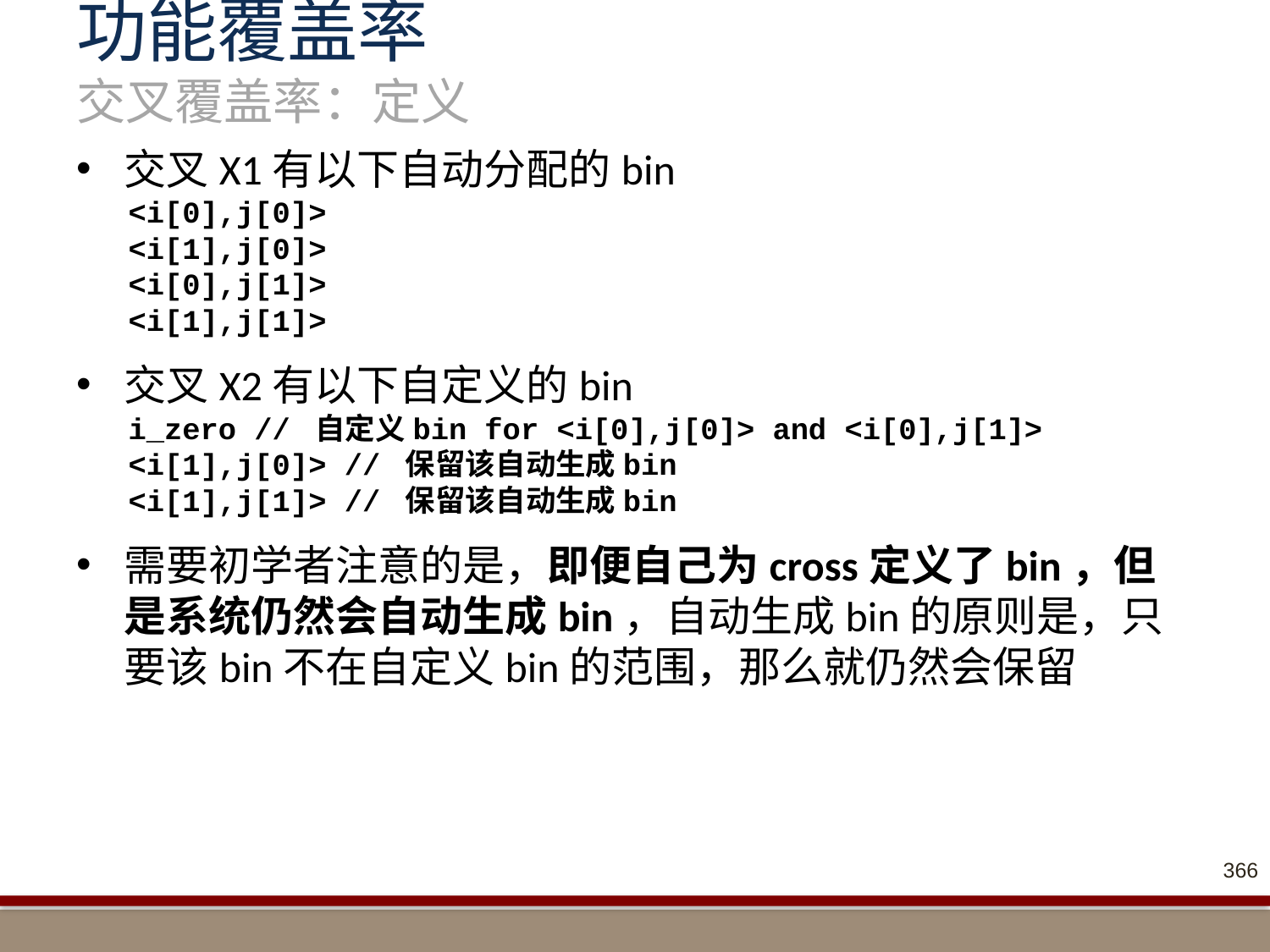

# 功能覆盖率 交叉覆盖率：定义
交叉X1有以下自动分配的bin
<i[0],j[0]>
<i[1],j[0]>
<i[0],j[1]>
<i[1],j[1]>
交叉X2有以下自定义的bin
i_zero // 自定义bin for <i[0],j[0]> and <i[0],j[1]>
<i[1],j[0]> // 保留该自动生成bin
<i[1],j[1]> // 保留该自动生成bin
需要初学者注意的是，即便自己为cross定义了bin，但是系统仍然会自动生成bin，自动生成bin的原则是，只要该bin不在自定义bin的范围，那么就仍然会保留
366